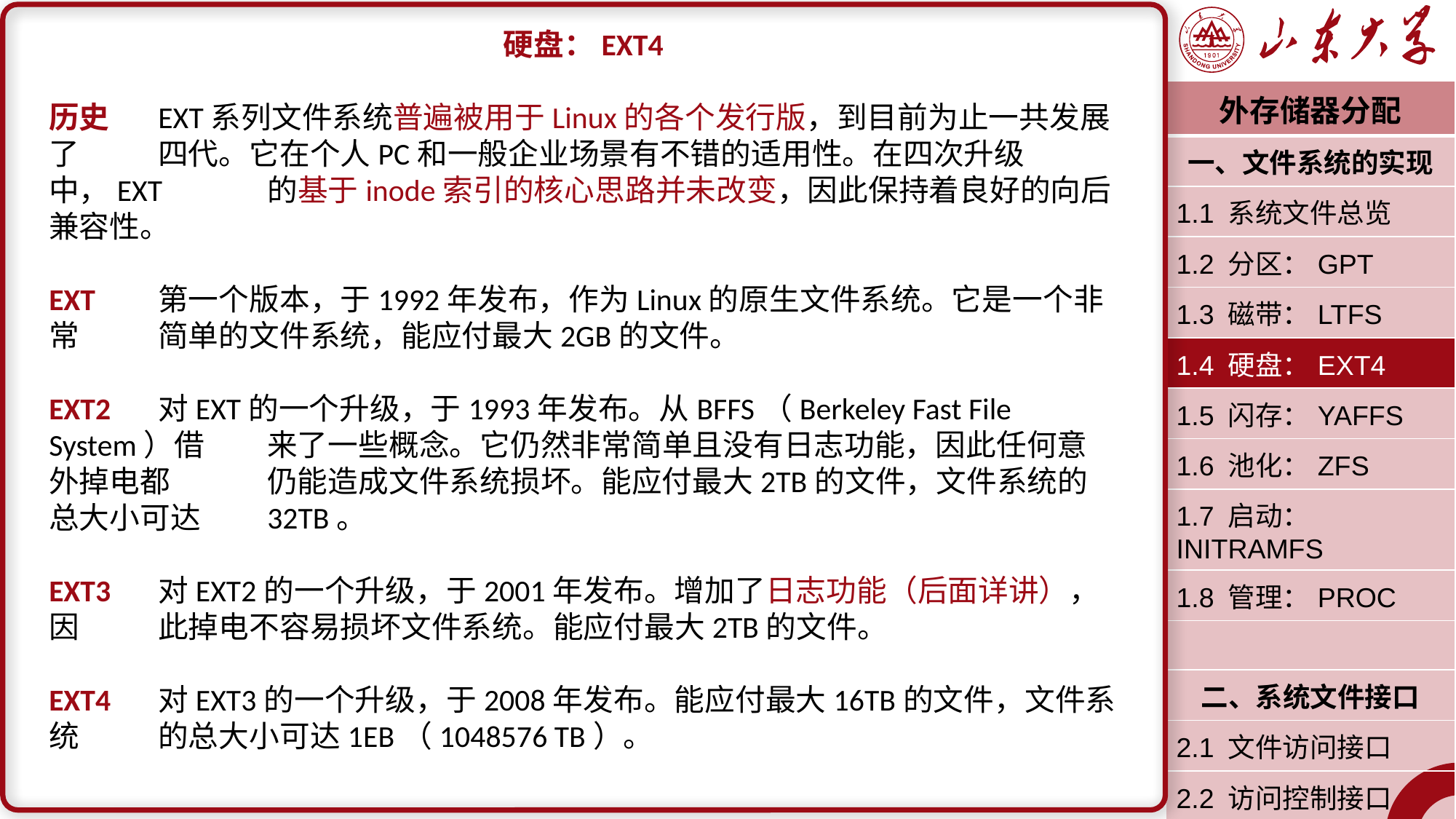

硬盘：EXT4

历史	EXT系列文件系统普遍被用于Linux的各个发行版，到目前为止一共发展了	四代。它在个人PC和一般企业场景有不错的适用性。在四次升级中，EXT	的基于inode索引的核心思路并未改变，因此保持着良好的向后兼容性。

EXT	第一个版本，于1992年发布，作为Linux的原生文件系统。它是一个非常	简单的文件系统，能应付最大2GB的文件。

EXT2	对EXT的一个升级，于1993年发布。从BFFS（Berkeley Fast File System）借	来了一些概念。它仍然非常简单且没有日志功能，因此任何意外掉电都	仍能造成文件系统损坏。能应付最大2TB的文件，文件系统的总大小可达	32TB。

EXT3	对EXT2的一个升级，于2001年发布。增加了日志功能（后面详讲），因	此掉电不容易损坏文件系统。能应付最大2TB的文件。

EXT4	对EXT3的一个升级，于2008年发布。能应付最大16TB的文件，文件系统	的总大小可达1EB（1048576 TB）。
| 外存储器分配 |
| --- |
| 一、文件系统的实现 |
| 1.1 系统文件总览 |
| 1.2 分区：GPT |
| 1.3 磁带：LTFS |
| 1.4 硬盘：EXT4 |
| 1.5 闪存：YAFFS |
| 1.6 池化：ZFS |
| 1.7 启动：INITRAMFS |
| 1.8 管理：PROC |
|  |
| 二、系统文件接口 |
| 2.1 文件访问接口 |
| 2.2 访问控制接口 |
| 潘润宇 2023.04 |